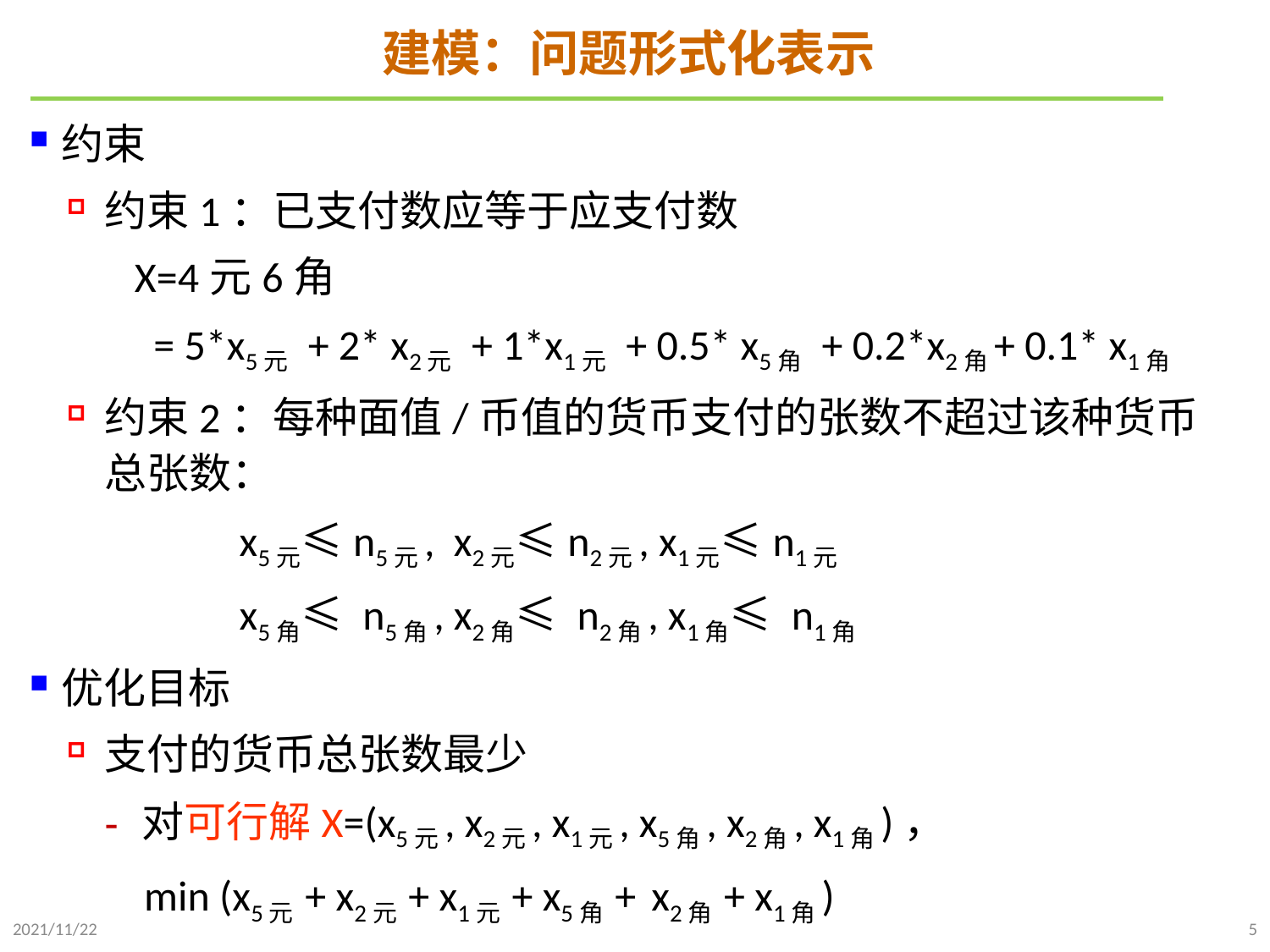

# 建模：问题形式化表示
约束
约束1：已支付数应等于应支付数
           X=4元6角
             = 5*x5元 + 2* x2元 + 1*x1元 + 0.5* x5角 + 0.2*x2角+ 0.1* x1角
约束2：每种面值/币值的货币支付的张数不超过该种货币总张数：
                      x5元≤n5元,  x2元≤n2元, x1元≤n1元
                      x5角≤ n5角, x2角≤ n2角, x1角≤ n1角
优化目标
支付的货币总张数最少
对可行解X=(x5元, x2元, x1元, x5角, x2角, x1角)，
            min (x5元 + x2元 + x1元 + x5角 +  x2角 + x1角)

2021/11/22
5